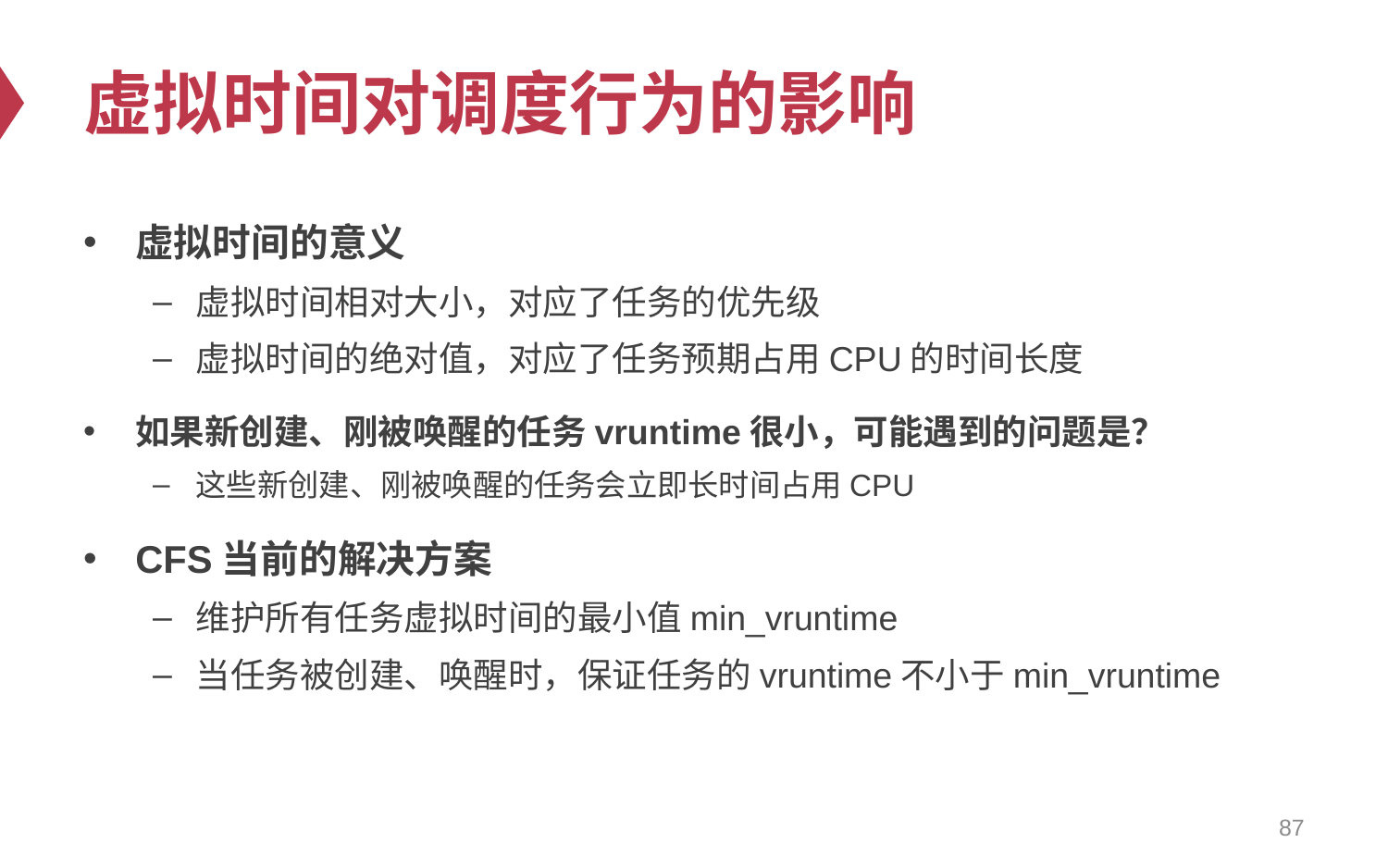

# 虚拟时间对调度行为的影响
虚拟时间的意义
虚拟时间相对大小，对应了任务的优先级
虚拟时间的绝对值，对应了任务预期占用CPU的时间长度
如果新创建、刚被唤醒的任务vruntime很小，可能遇到的问题是？
这些新创建、刚被唤醒的任务会立即长时间占用CPU
CFS当前的解决方案
维护所有任务虚拟时间的最小值min_vruntime
当任务被创建、唤醒时，保证任务的vruntime不小于min_vruntime

87